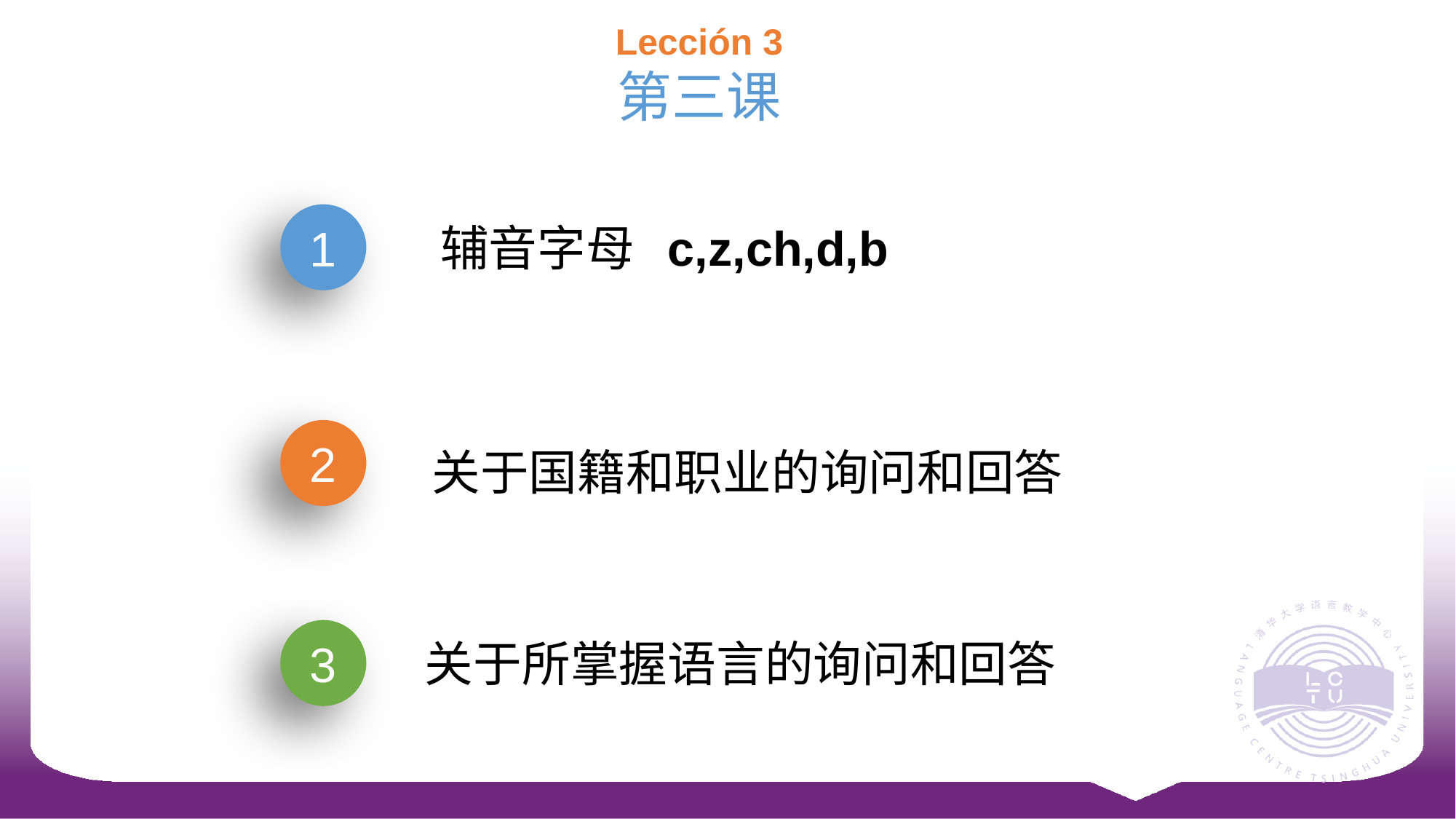

Lección 3
第三课
1
辅音字母  c,z,ch,d,b

2
关于国籍和职业的询问和回答
3
关于所掌握语言的询问和回答